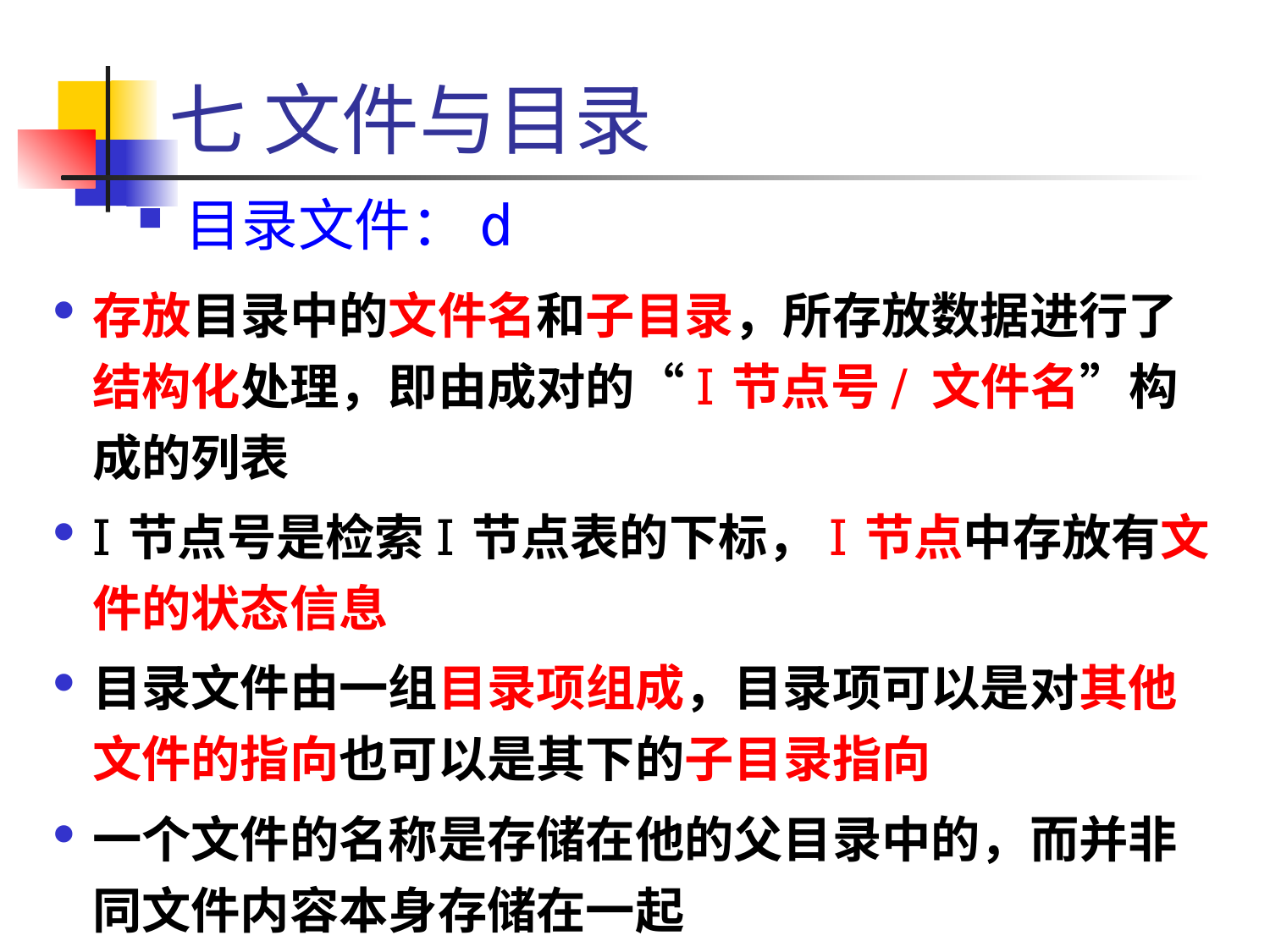

七 文件与目录
目录文件：d
存放目录中的文件名和子目录，所存放数据进行了结构化处理，即由成对的“I节点号/文件名”构成的列表
I节点号是检索I节点表的下标，I节点中存放有文件的状态信息
目录文件由一组目录项组成，目录项可以是对其他文件的指向也可以是其下的子目录指向
一个文件的名称是存储在他的父目录中的，而并非同文件内容本身存储在一起